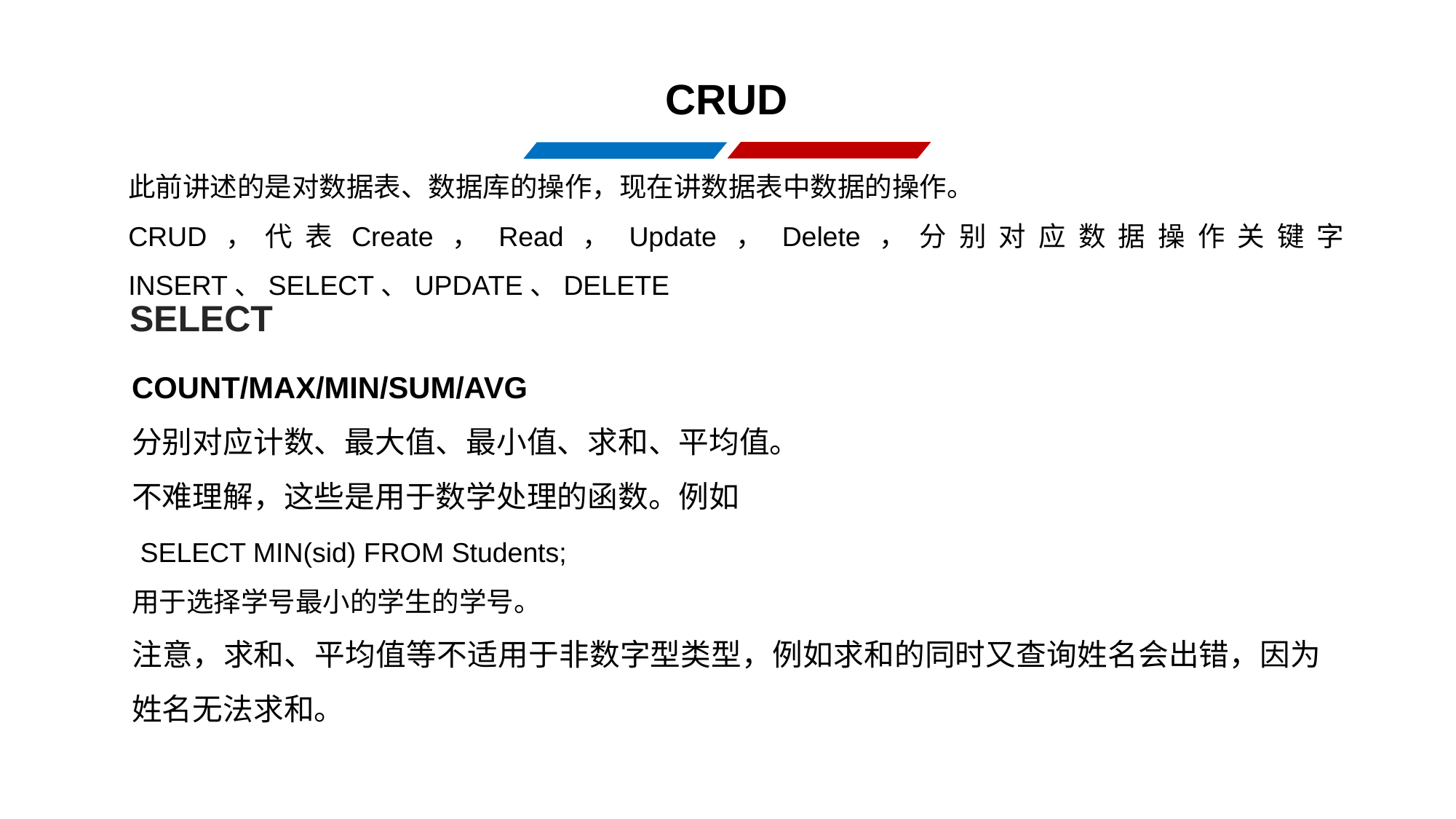

CRUD

此前讲述的是对数据表、数据库的操作，现在讲数据表中数据的操作。
CRUD，代表Create，Read，Update，Delete，分别对应数据操作关键字INSERT、SELECT、UPDATE、DELETE
SELECT
COUNT/MAX/MIN/SUM/AVG
分别对应计数、最大值、最小值、求和、平均值。
不难理解，这些是用于数学处理的函数。例如
 SELECT MIN(sid) FROM Students;
用于选择学号最小的学生的学号。
注意，求和、平均值等不适用于非数字型类型，例如求和的同时又查询姓名会出错，因为姓名无法求和。